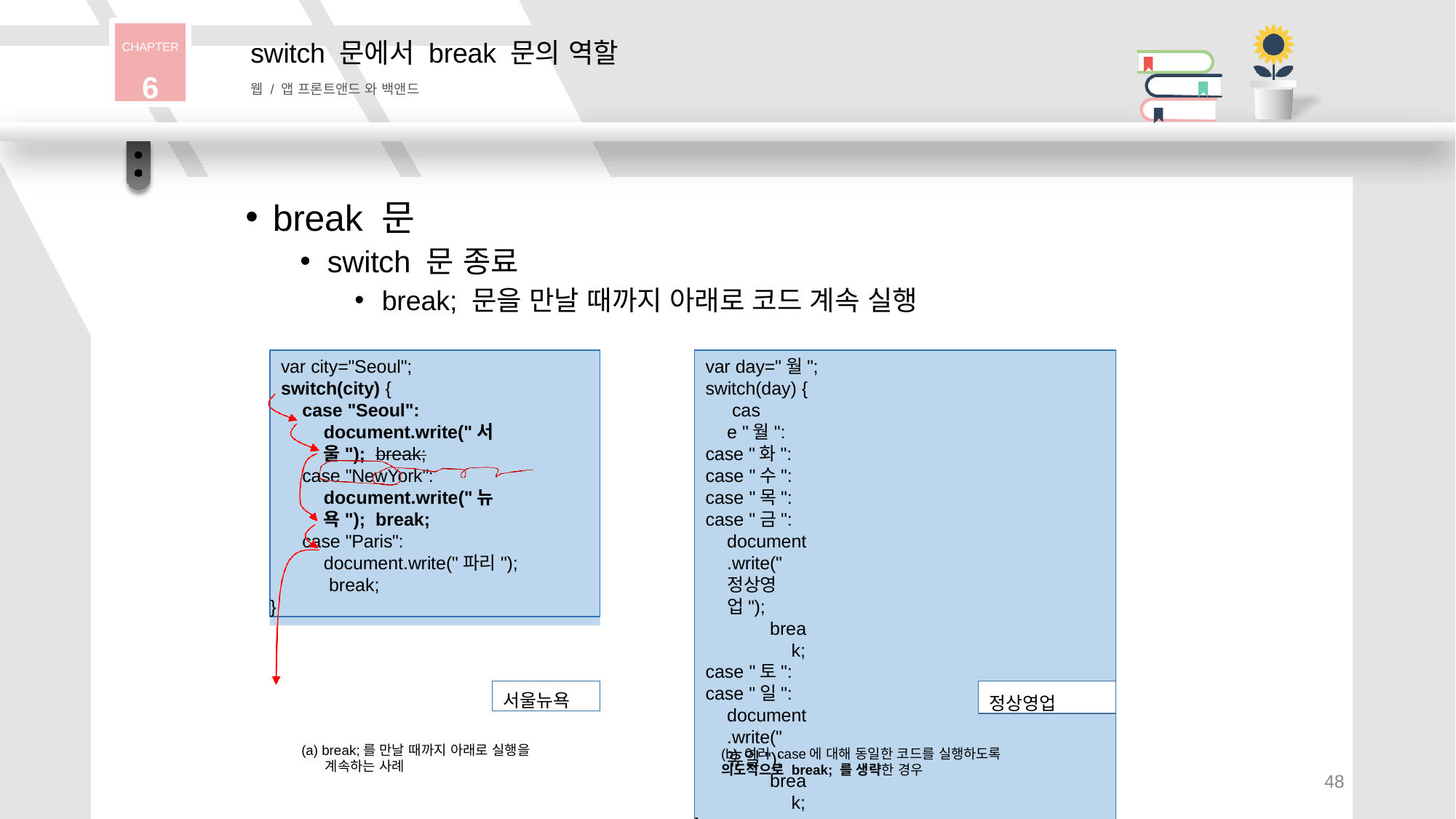

CHAPTER

6

switch 문에서 break 문의 역할
웹 / 앱 프론트앤드 와 백앤드

break 문
switch 문 종료
break; 문을 만날 때까지 아래로 코드 계속 실행

var city="Seoul";
switch(city) {
case "Seoul":  document.write("서울");  break;
case "NewYork":  document.write("뉴욕");  break;
case "Paris":  document.write("파리");  break;
}
var day="월";
switch(day) {  case "월":
case "화":
case "수":
case "목":
case "금": document.write("정상영업");
break;
case "토":
case "일": document.write("휴일");
break;
}

서울뉴욕
정상영업
(a) break;를 만날 때까지 아래로 실행을  계속하는 사례
(b) 여러 case에 대해 동일한 코드를 실행하도록
의도적으로 break; 를 생략한 경우
48